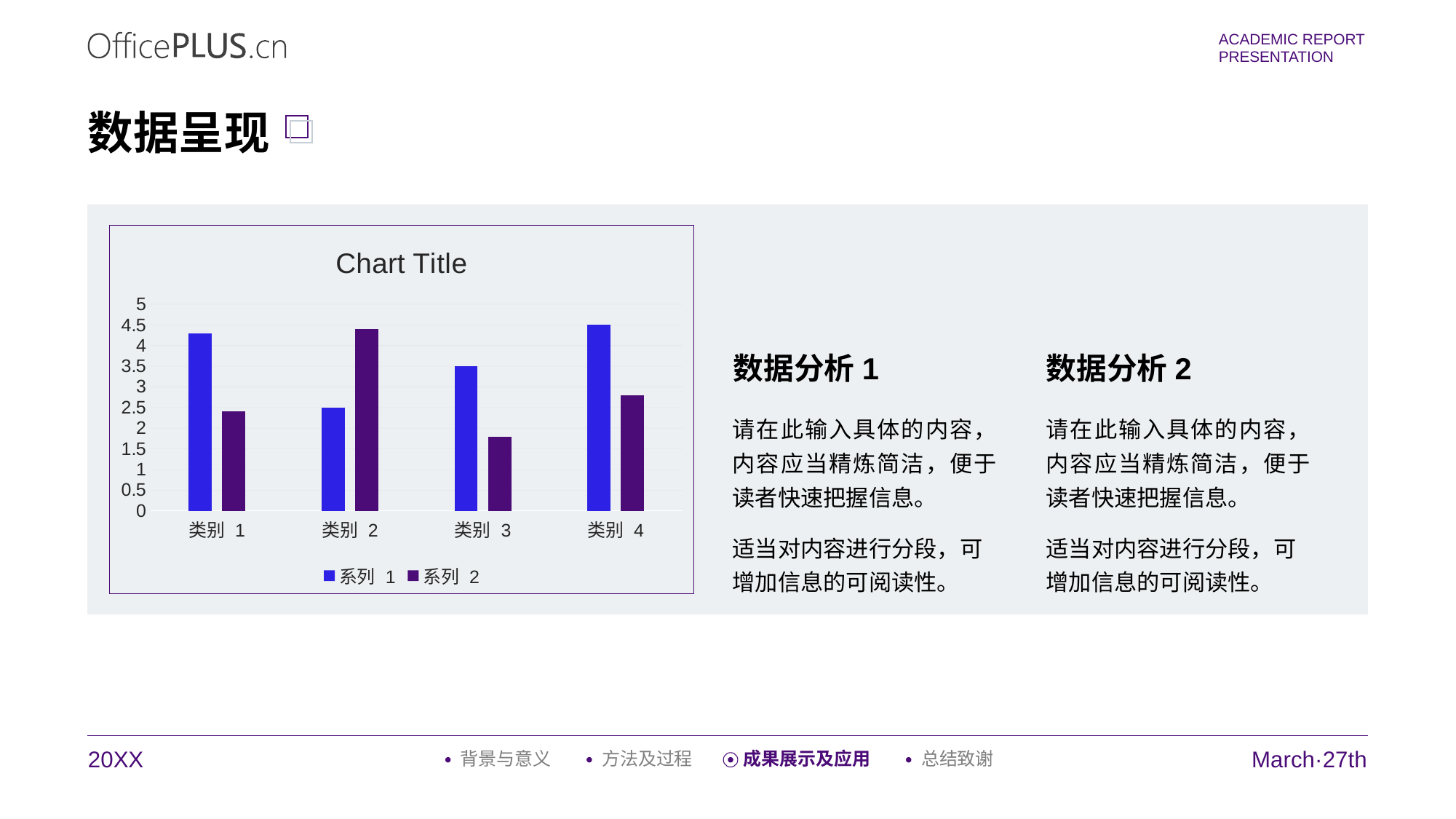

数据呈现

### Chart:

| Category | 系列 1 | 系列 2 |
|---|---|---|
| 类别 1 | 4.3 | 2.4 |
| 类别 2 | 2.5 | 4.4 |
| 类别 3 | 3.5 | 1.8 |
| 类别 4 | 4.5 | 2.8 |
数据分析1
数据分析2
请在此输入具体的内容，内容应当精炼简洁，便于读者快速把握信息。
请在此输入具体的内容，内容应当精炼简洁，便于读者快速把握信息。
适当对内容进行分段，可增加信息的可阅读性。
适当对内容进行分段，可增加信息的可阅读性。
20XX
March·27th
背景与意义
方法及过程
成果展示及应用
总结致谢